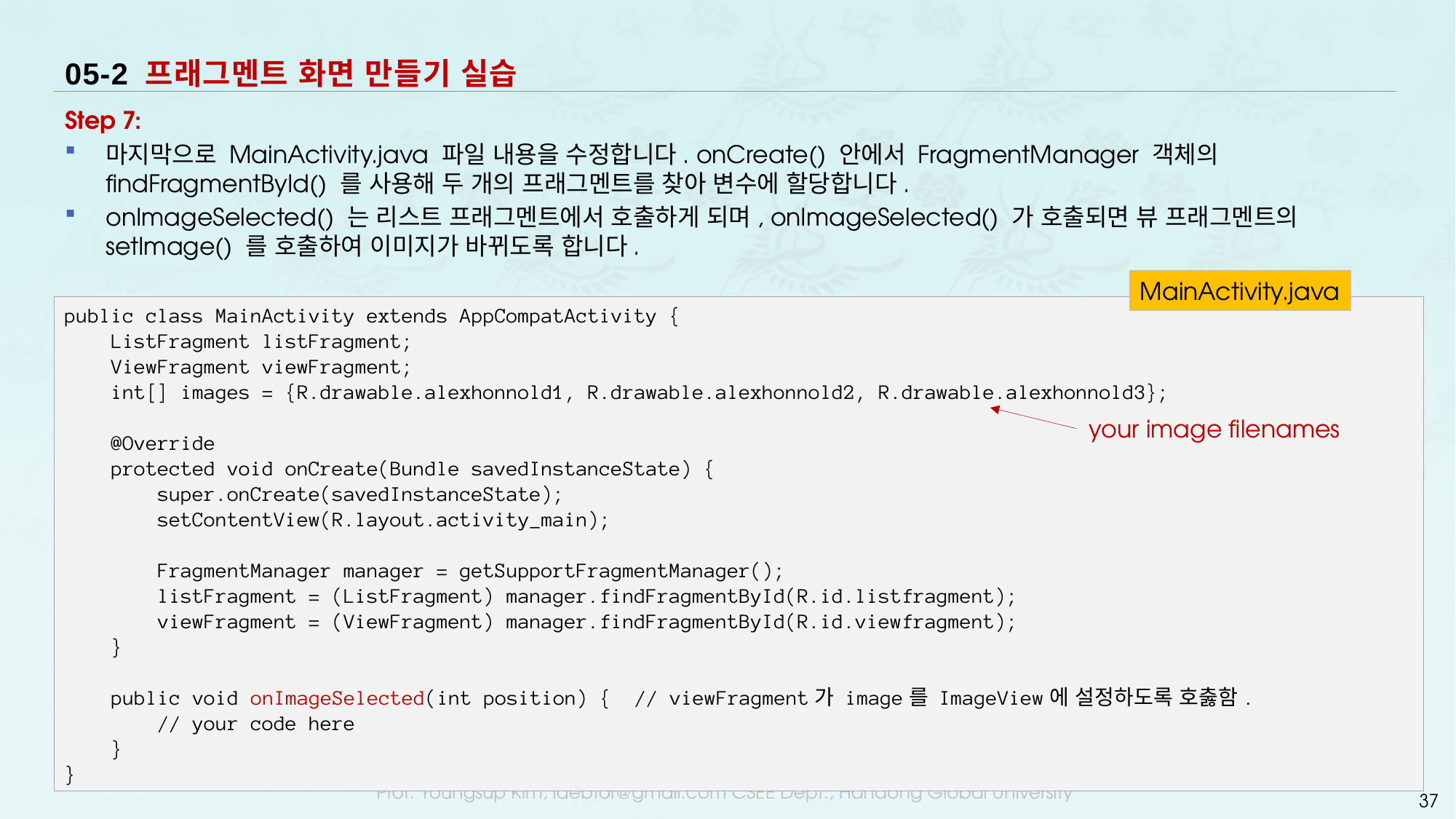

# 05-2 프래그멘트 화면 만들기 실습
Step 7:
마지막으로 MainActivity.java 파일 내용을 수정합니다. onCreate() 안에서 FragmentManager 객체의 findFragmentById() 를 사용해 두 개의 프래그멘트를 찾아 변수에 할당합니다.
onImageSelected() 는 리스트 프래그멘트에서 호출하게 되며, onImageSelected() 가 호출되면 뷰 프래그멘트의 setImage() 를 호출하여 이미지가 바뀌도록 합니다.

MainActivity.java
public class MainActivity extends AppCompatActivity {
    ListFragment listFragment;
    ViewFragment viewFragment;
    int[] images = {R.drawable.alexhonnold1, R.drawable.alexhonnold2, R.drawable.alexhonnold3};
    @Override
    protected void onCreate(Bundle savedInstanceState) {
        super.onCreate(savedInstanceState);
        setContentView(R.layout.activity_main);

        FragmentManager manager = getSupportFragmentManager();
        listFragment = (ListFragment) manager.findFragmentById(R.id.listfragment);
        viewFragment = (ViewFragment) manager.findFragmentById(R.id.viewfragment);
    }

    public void onImageSelected(int position) {  // viewFragment가 image를 ImageView에 설정하도록 호춣함.
        // your code here
    }
}
your image filenames
37